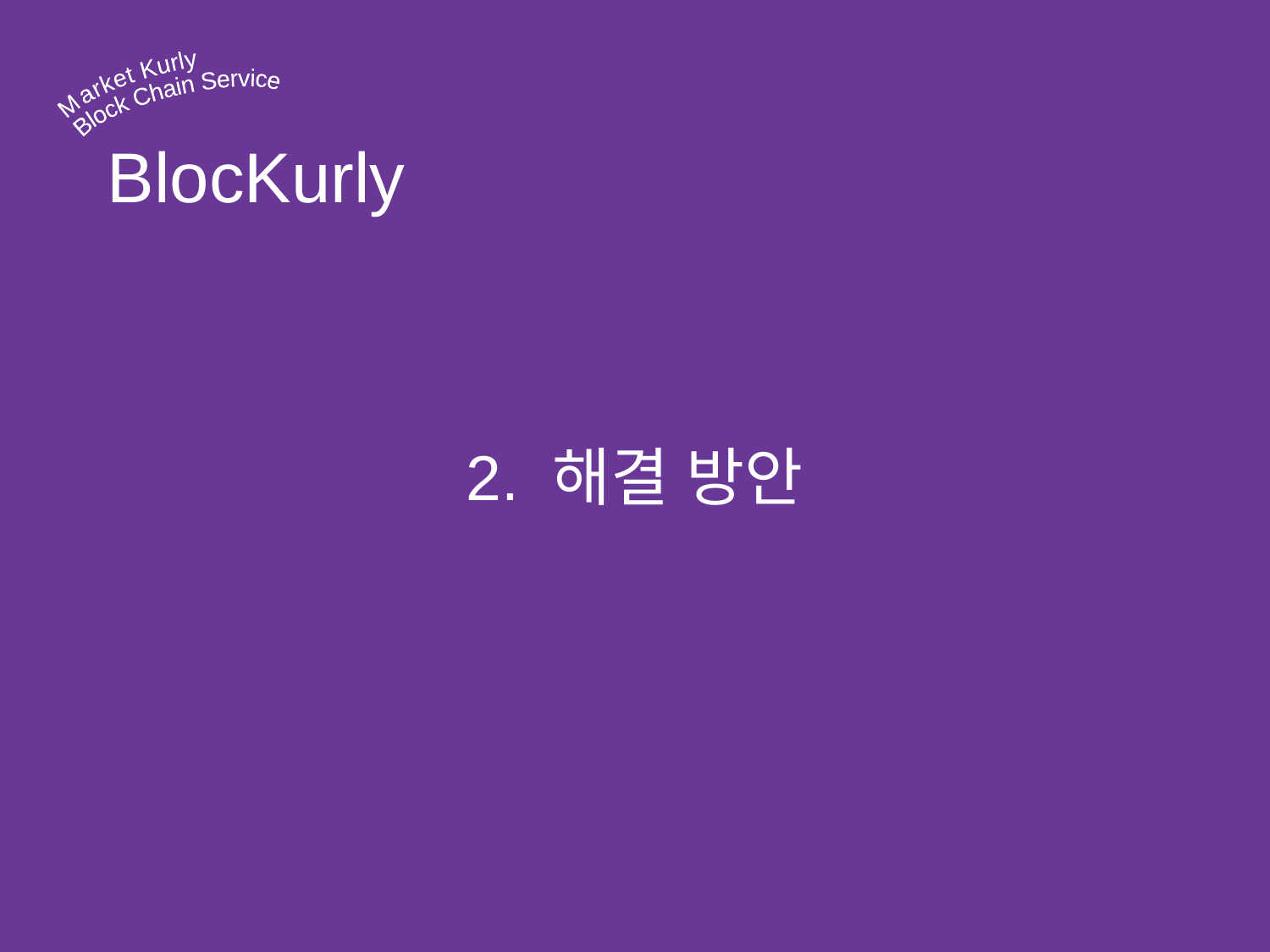

Market Kurly
Block Chain Service
BlocKurly
2. 해결 방안